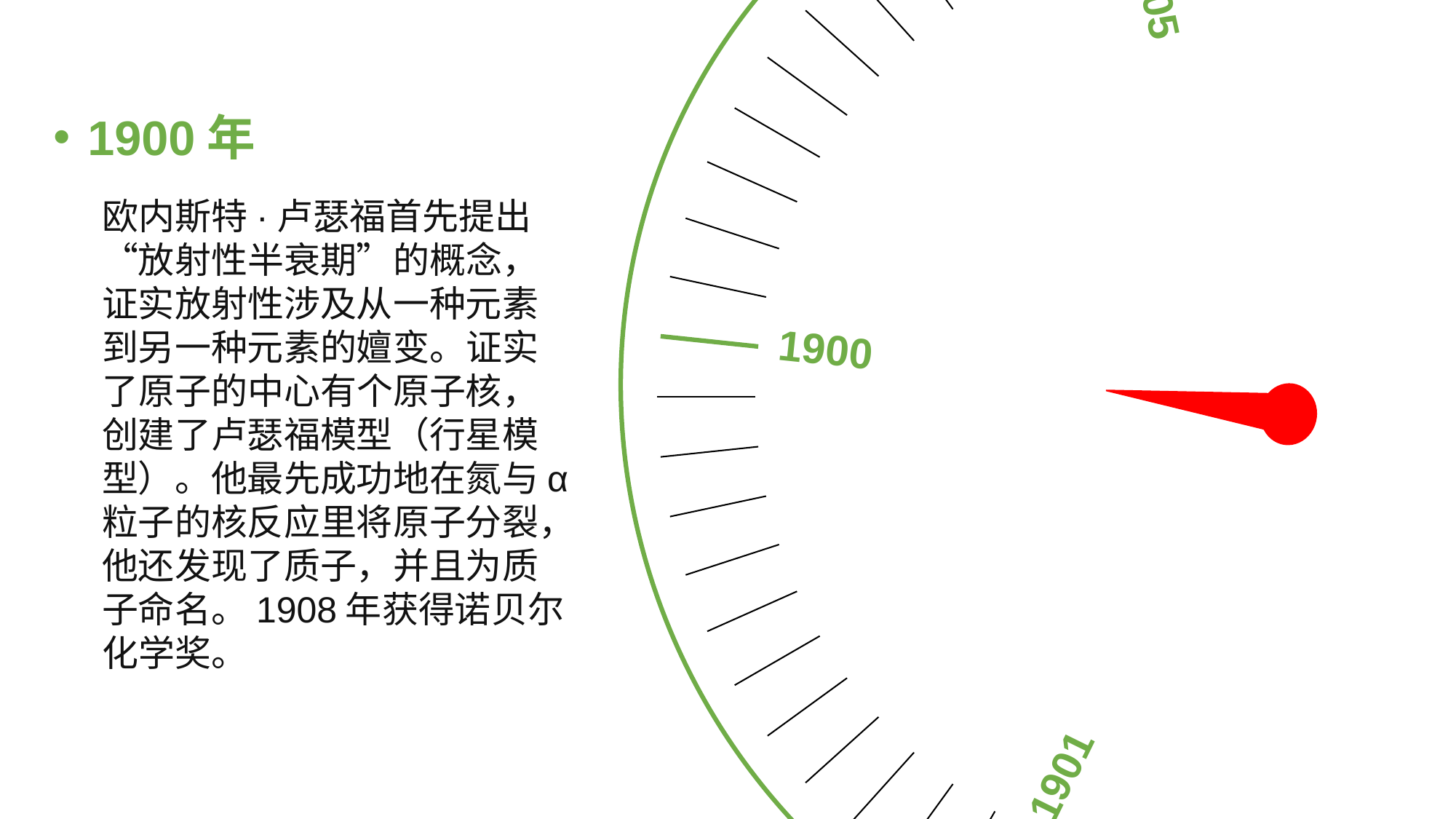

1905
1904
1900
1903
1901
1900年
欧内斯特·卢瑟福首先提出“放射性半衰期”的概念，证实放射性涉及从一种元素到另一种元素的嬗变。证实了原子的中心有个原子核，创建了卢瑟福模型（行星模型）。他最先成功地在氮与α粒子的核反应里将原子分裂，他还发现了质子，并且为质子命名。1908年获得诺贝尔化学奖。